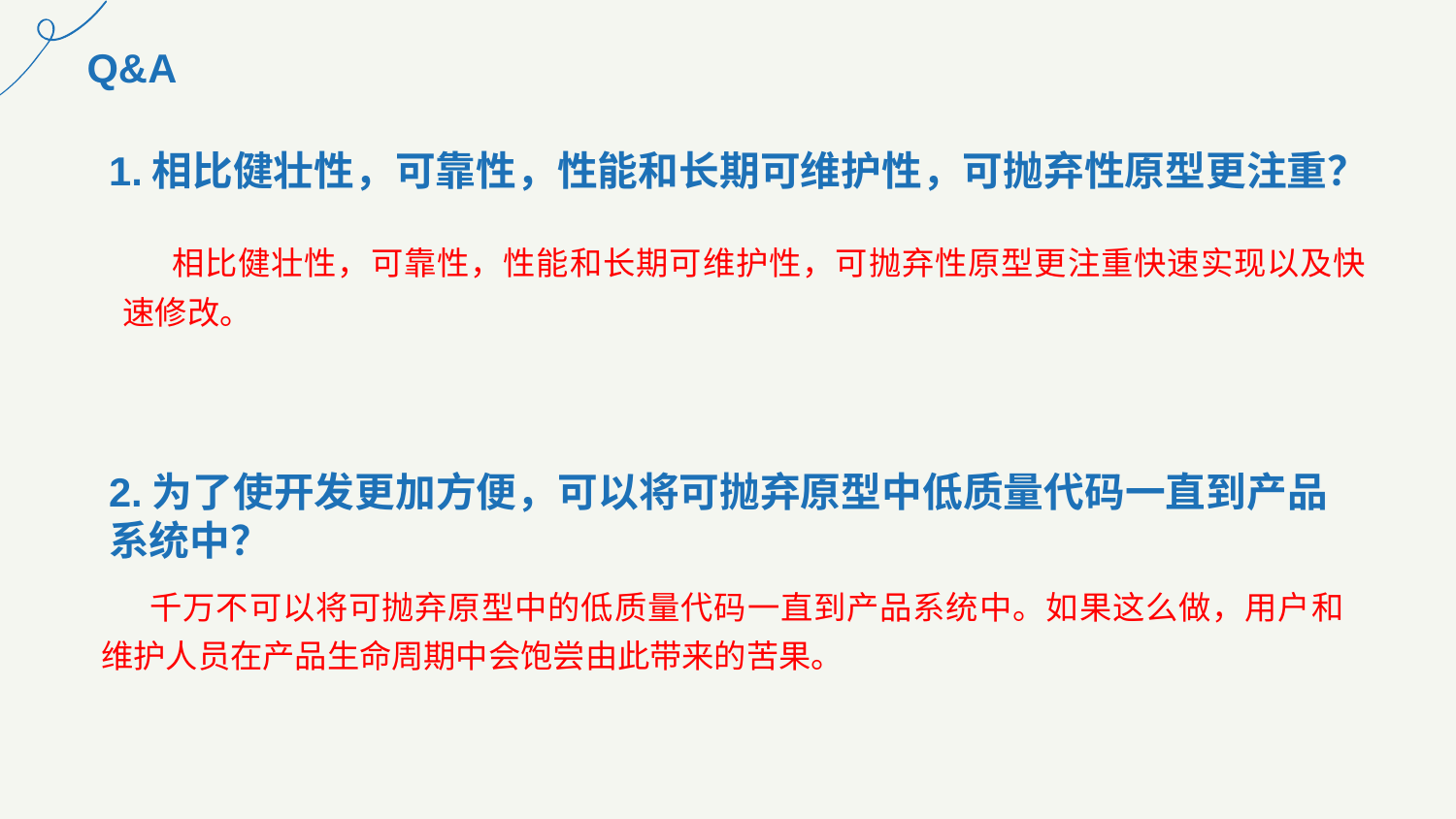

Q&A
1.相比健壮性，可靠性，性能和长期可维护性，可抛弃性原型更注重？
相比健壮性，可靠性，性能和长期可维护性，可抛弃性原型更注重快速实现以及快速修改。
2.为了使开发更加方便，可以将可抛弃原型中低质量代码一直到产品系统中？
千万不可以将可抛弃原型中的低质量代码一直到产品系统中。如果这么做，用户和维护人员在产品生命周期中会饱尝由此带来的苦果。